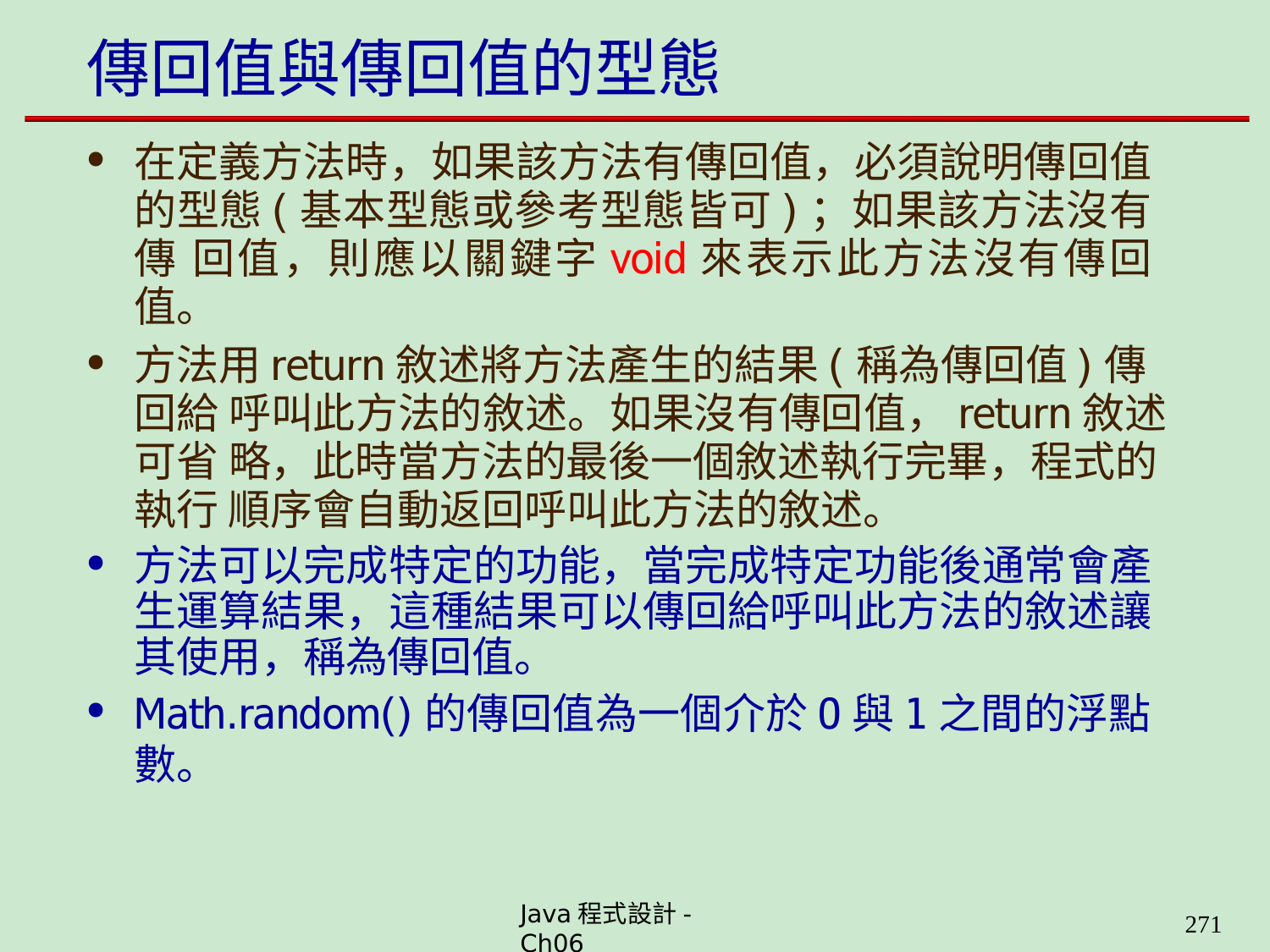

# 傳回值與傳回值的型態
在定義方法時，如果該方法有傳回值，必須說明傳回值 的型態(基本型態或參考型態皆可)；如果該方法沒有傳 回值，則應以關鍵字void來表示此方法沒有傳回值。
方法用return敘述將方法產生的結果(稱為傳回值)傳回給 呼叫此方法的敘述。如果沒有傳回值，return敘述可省 略，此時當方法的最後一個敘述執行完畢，程式的執行 順序會自動返回呼叫此方法的敘述。
方法可以完成特定的功能，當完成特定功能後通常會產 生運算結果，這種結果可以傳回給呼叫此方法的敘述讓 其使用，稱為傳回值。
Math.random()的傳回值為一個介於0與1之間的浮點數。
Java程式設計-Ch06
271